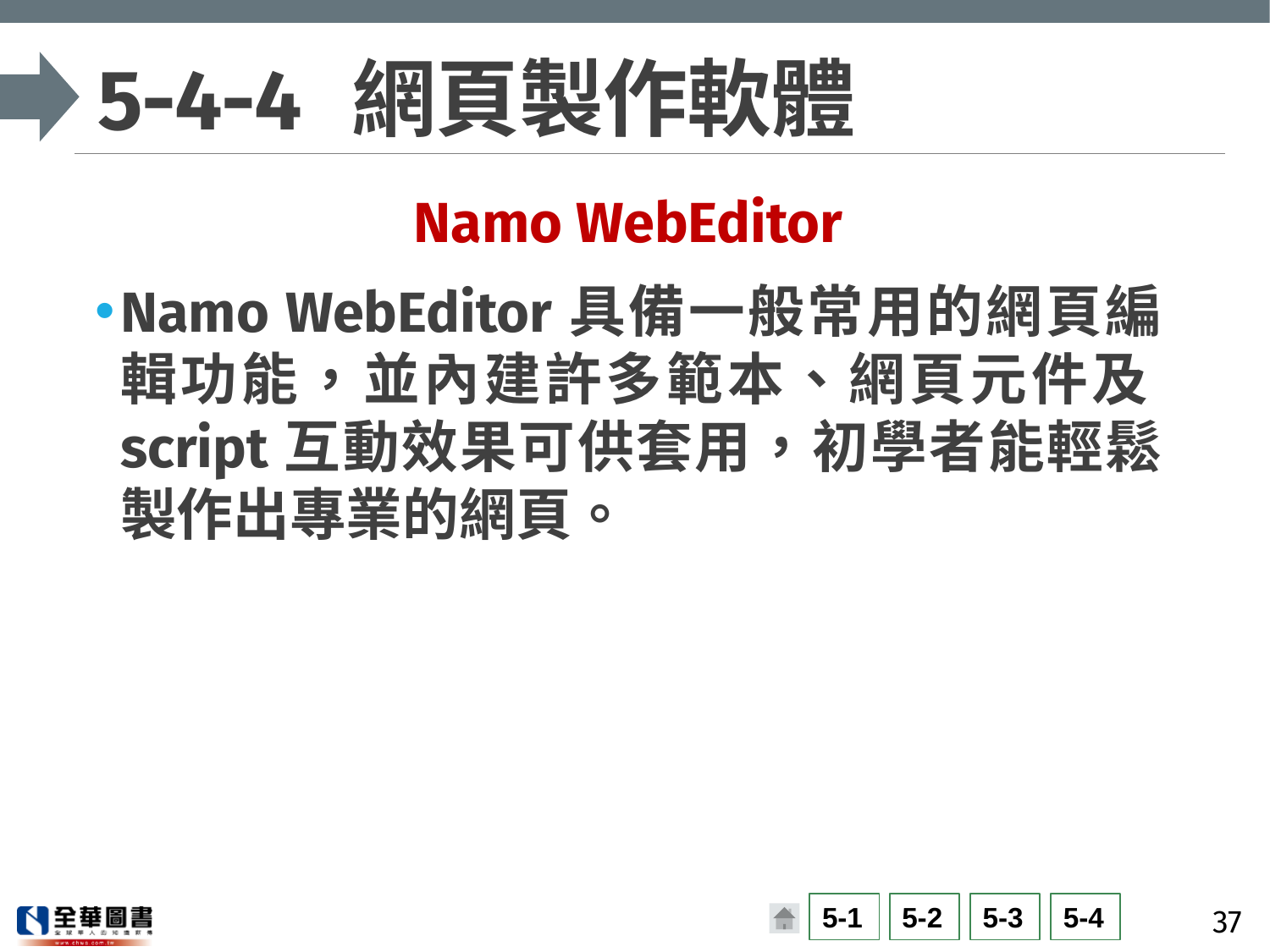

# 5-4-4	網頁製作軟體
Namo WebEditor
Namo WebEditor具備一般常用的網頁編輯功能，並內建許多範本、網頁元件及script互動效果可供套用，初學者能輕鬆製作出專業的網頁。
37